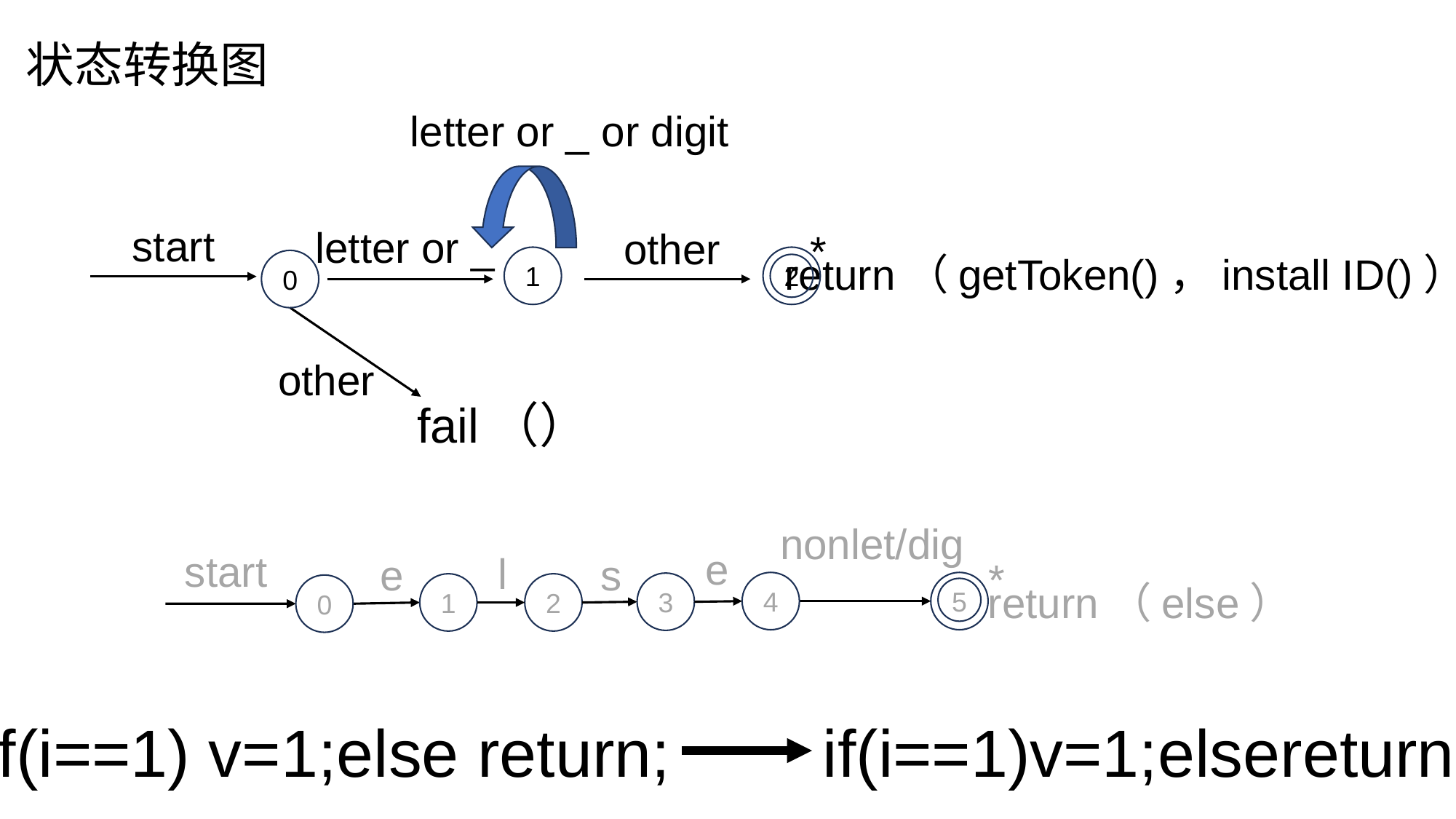

状态转换图
letter or _ or digit

start
letter or _
other
*
 return（getToken()，install ID()）
1
2
0

other
fail（）
nonlet/dig
e
start
l
e
s
*
 return（else）
4
5
3
1
2
0

if(i==1) v=1;else return;
if(i==1)v=1;elsereturn;